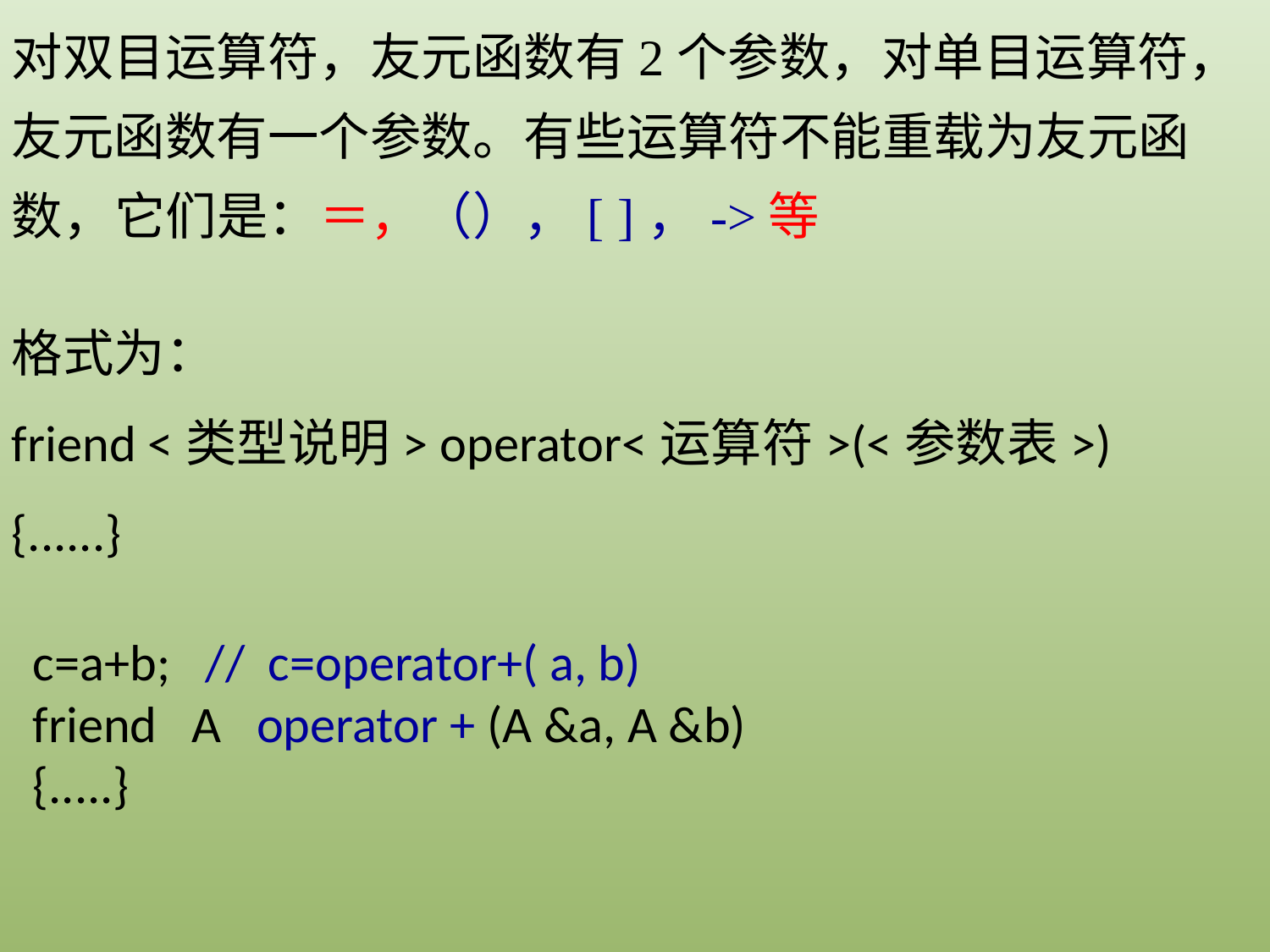

对双目运算符，友元函数有2个参数，对单目运算符，友元函数有一个参数。有些运算符不能重载为友元函数，它们是：＝，（），[ ]，->等
格式为：
friend <类型说明> operator<运算符>(<参数表>)
{......}
c=a+b;   //  c=operator+( a, b)
friend   A   operator + (A &a, A &b)
{.....}
861